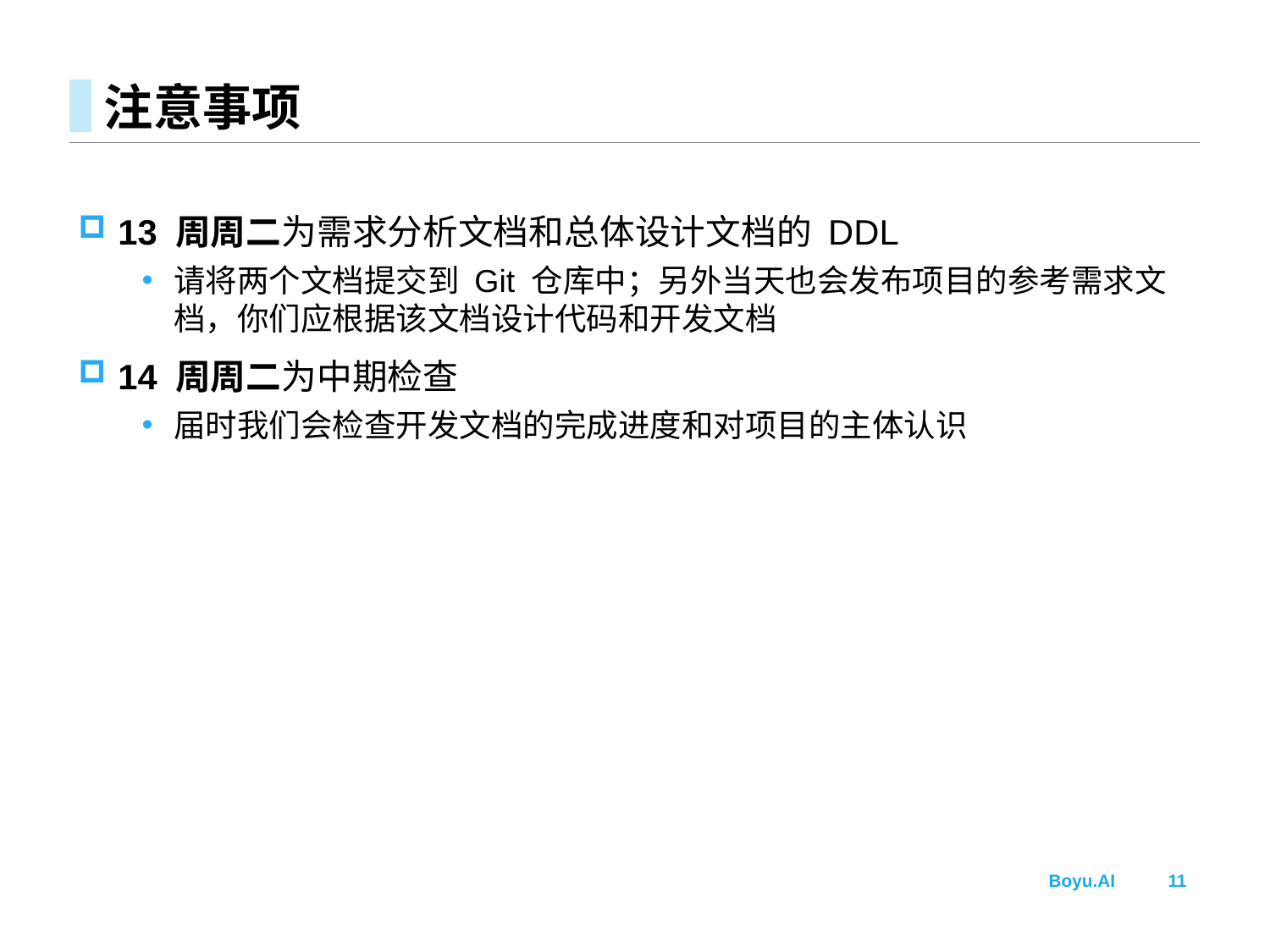

# 注意事项
13 周周二为需求分析文档和总体设计文档的 DDL
请将两个文档提交到 Git 仓库中；另外当天也会发布项目的参考需求文档，你们应根据该文档设计代码和开发文档
14 周周二为中期检查
届时我们会检查开发文档的完成进度和对项目的主体认识